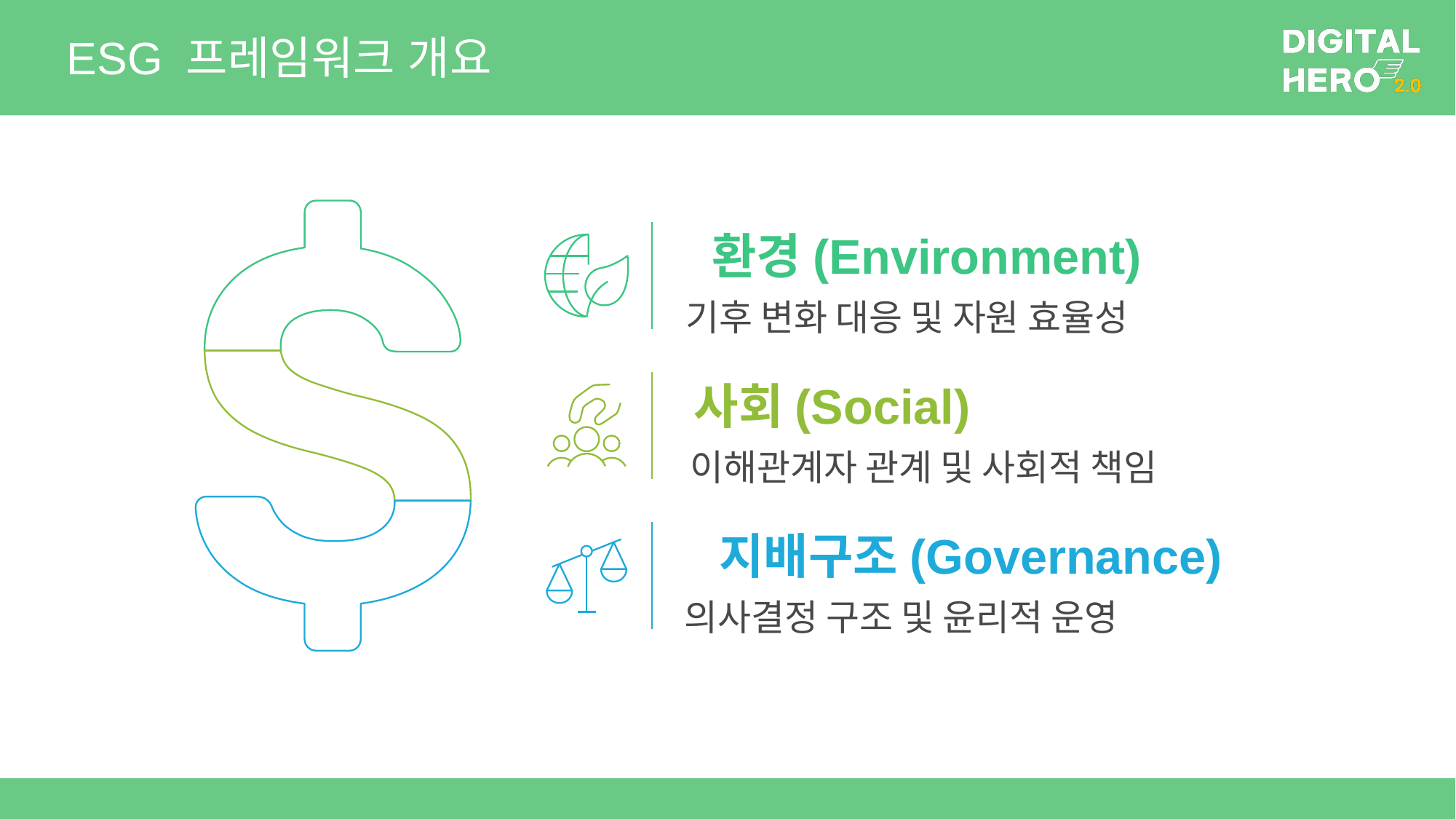

# ESG 프레임워크 개요

환경(Environment)

기후 변화 대응 및 자원 효율성

사회(Social)

이해관계자 관계 및 사회적 책임

지배구조(Governance)

의사결정 구조 및 윤리적 운영